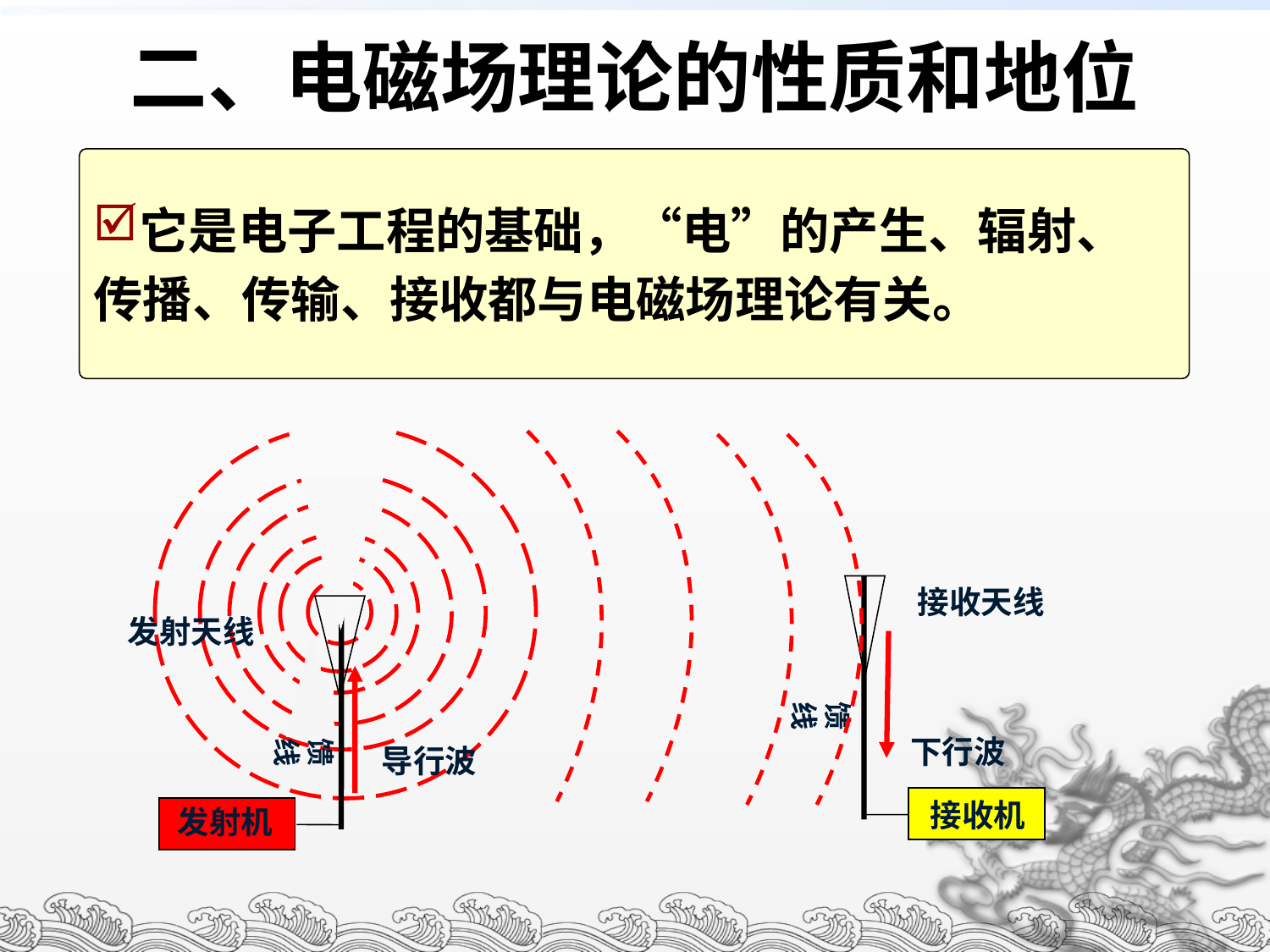

# 二、电磁场理论的性质和地位
它是电子工程的基础，“电”的产生、辐射、
传播、传输、接收都与电磁场理论有关。

接收天线

发射天线

下行波

导行波

馈线
馈线

接收机
发射机